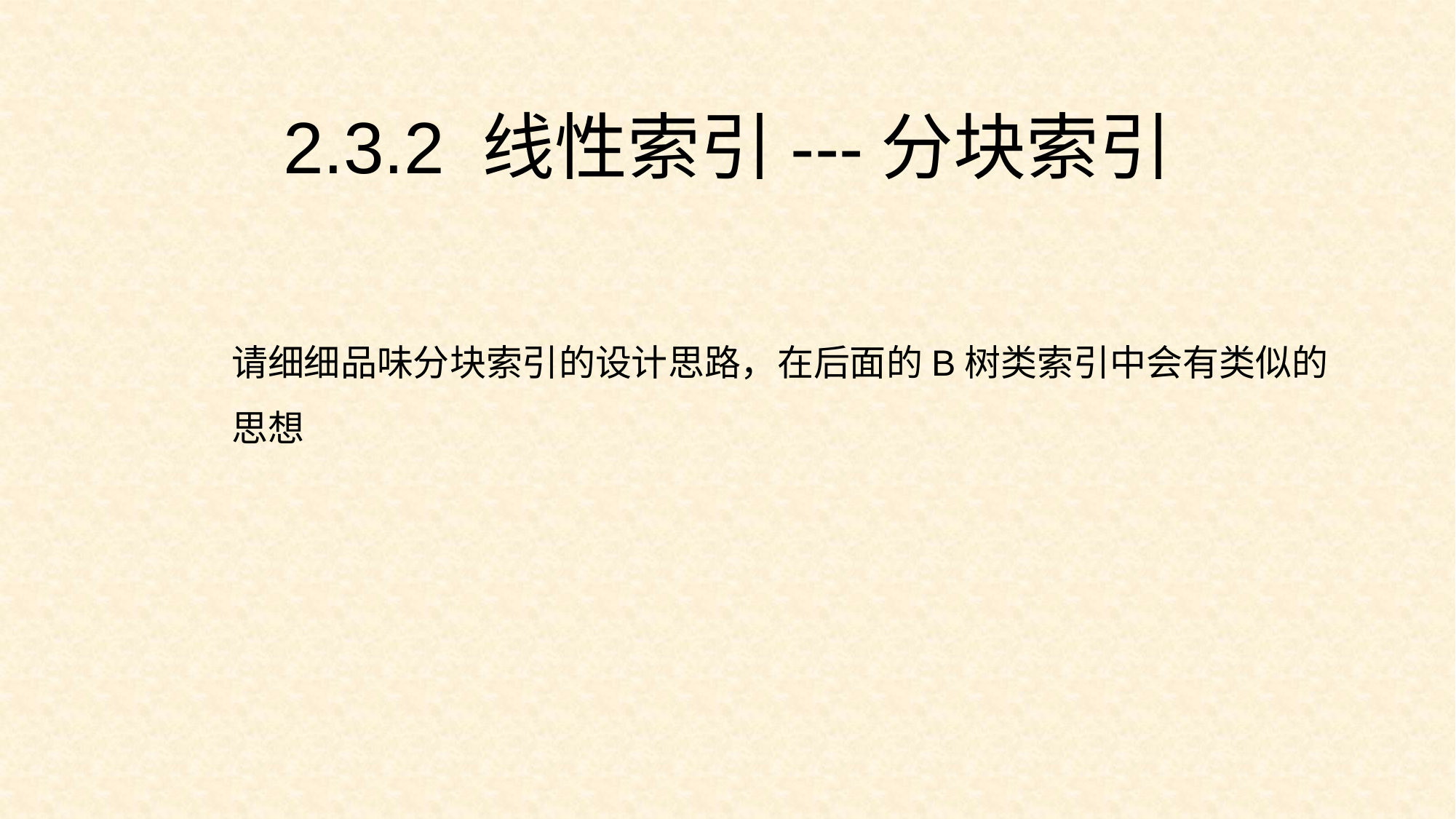

2.3.2 线性索引---分块索引
请细细品味分块索引的设计思路，在后面的B树类索引中会有类似的思想